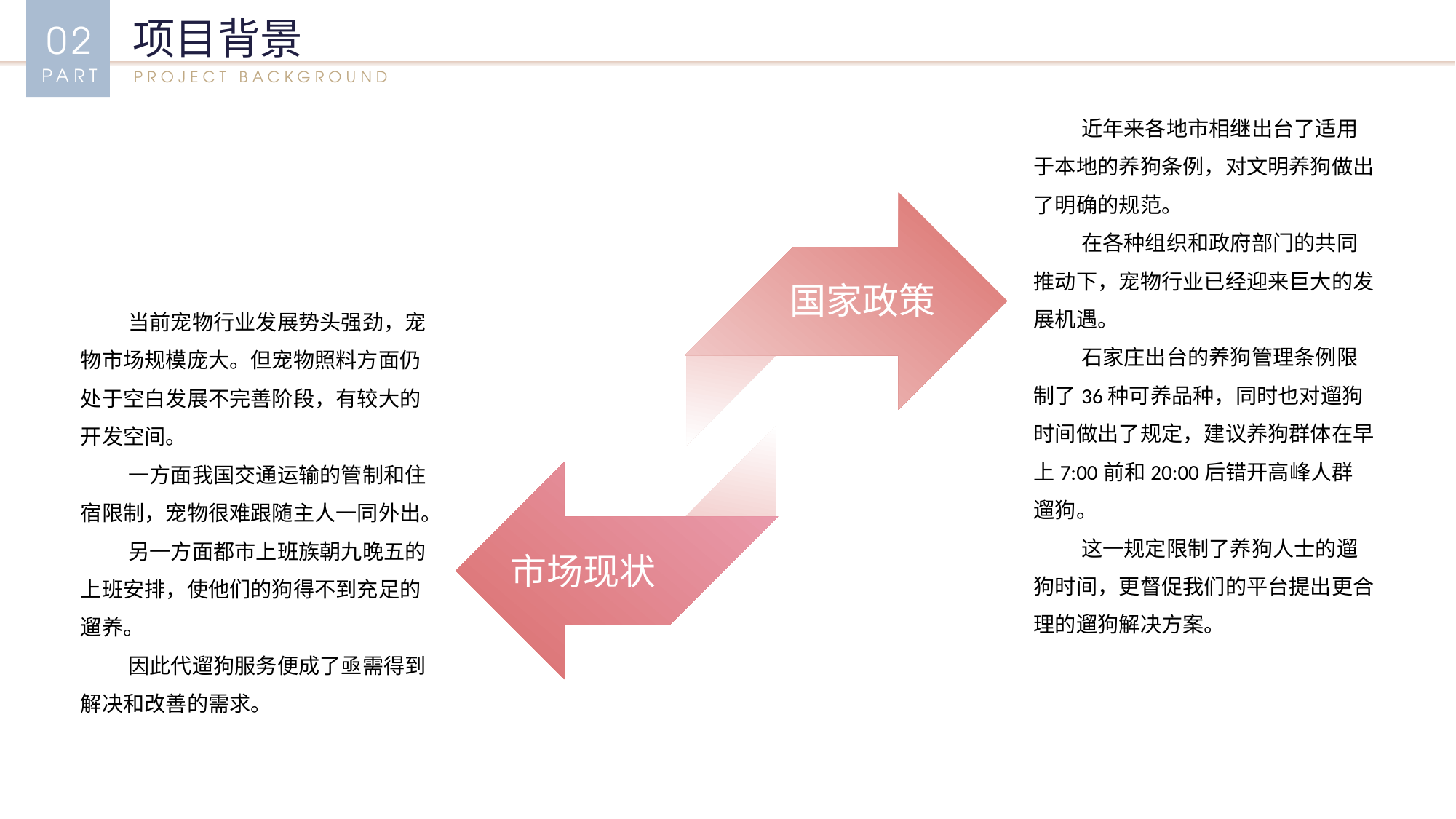

02
PART
项目背景
PROJECT BACKGROUND

         近年来各地市相继出台了适用于本地的养狗条例，对文明养狗做出了明确的规范。
         在各种组织和政府部门的共同推动下，宠物行业已经迎来巨大的发展机遇。
         石家庄出台的养狗管理条例限制了36种可养品种，同时也对遛狗时间做出了规定，建议养狗群体在早上7:00前和20:00后错开高峰人群遛狗。
         这一规定限制了养狗人士的遛狗时间，更督促我们的平台提出更合理的遛狗解决方案。

国家政策
         当前宠物行业发展势头强劲，宠物市场规模庞大。但宠物照料方面仍处于空白发展不完善阶段，有较大的开发空间。
         一方面我国交通运输的管制和住宿限制，宠物很难跟随主人一同外出。
         另一方面都市上班族朝九晚五的上班安排，使他们的狗得不到充足的遛养。
         因此代遛狗服务便成了亟需得到解决和改善的需求。

市场现状